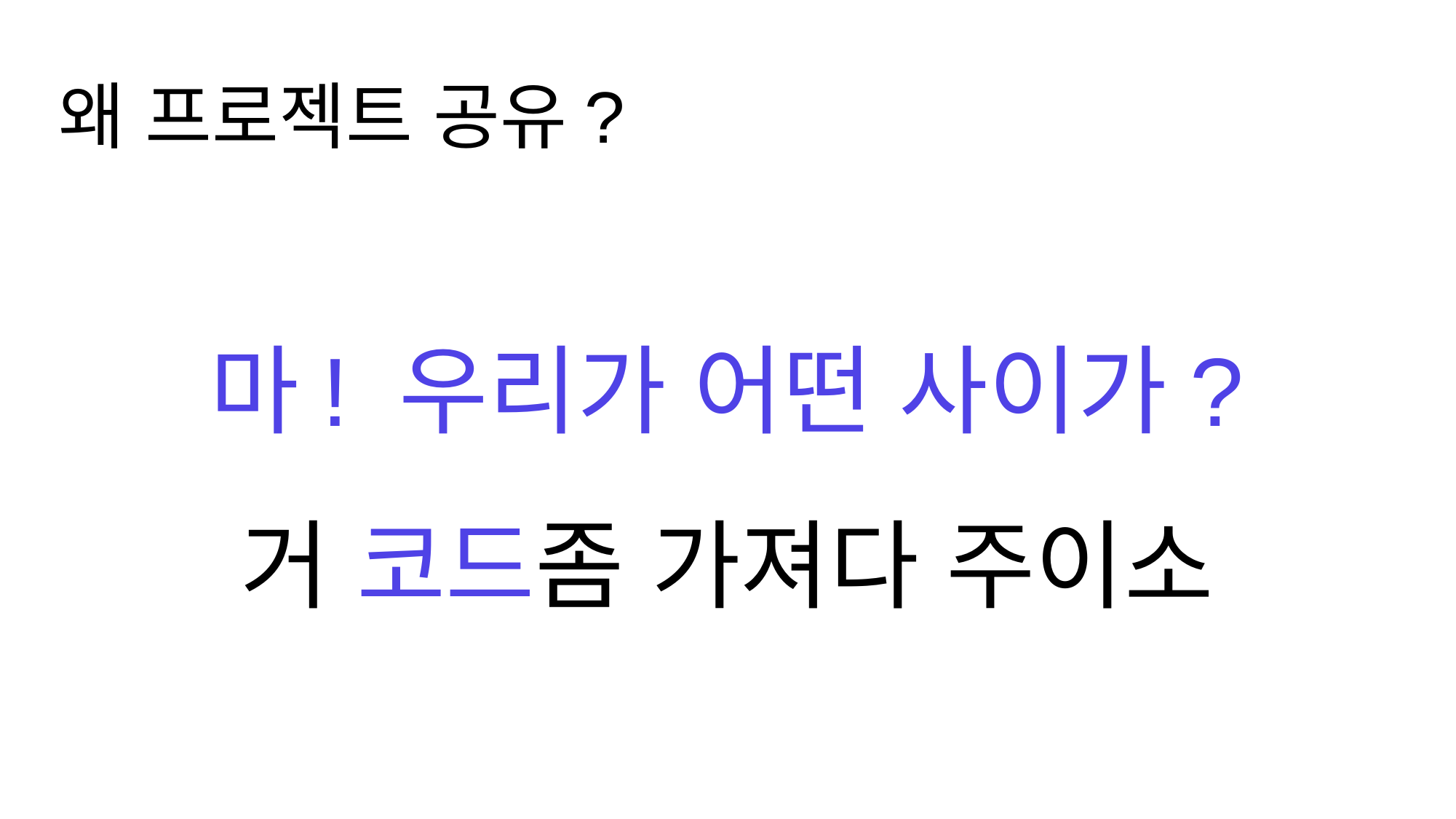

왜 프로젝트 공유?
마! 우리가 어떤 사이가?
거 코드좀 가져다 주이소